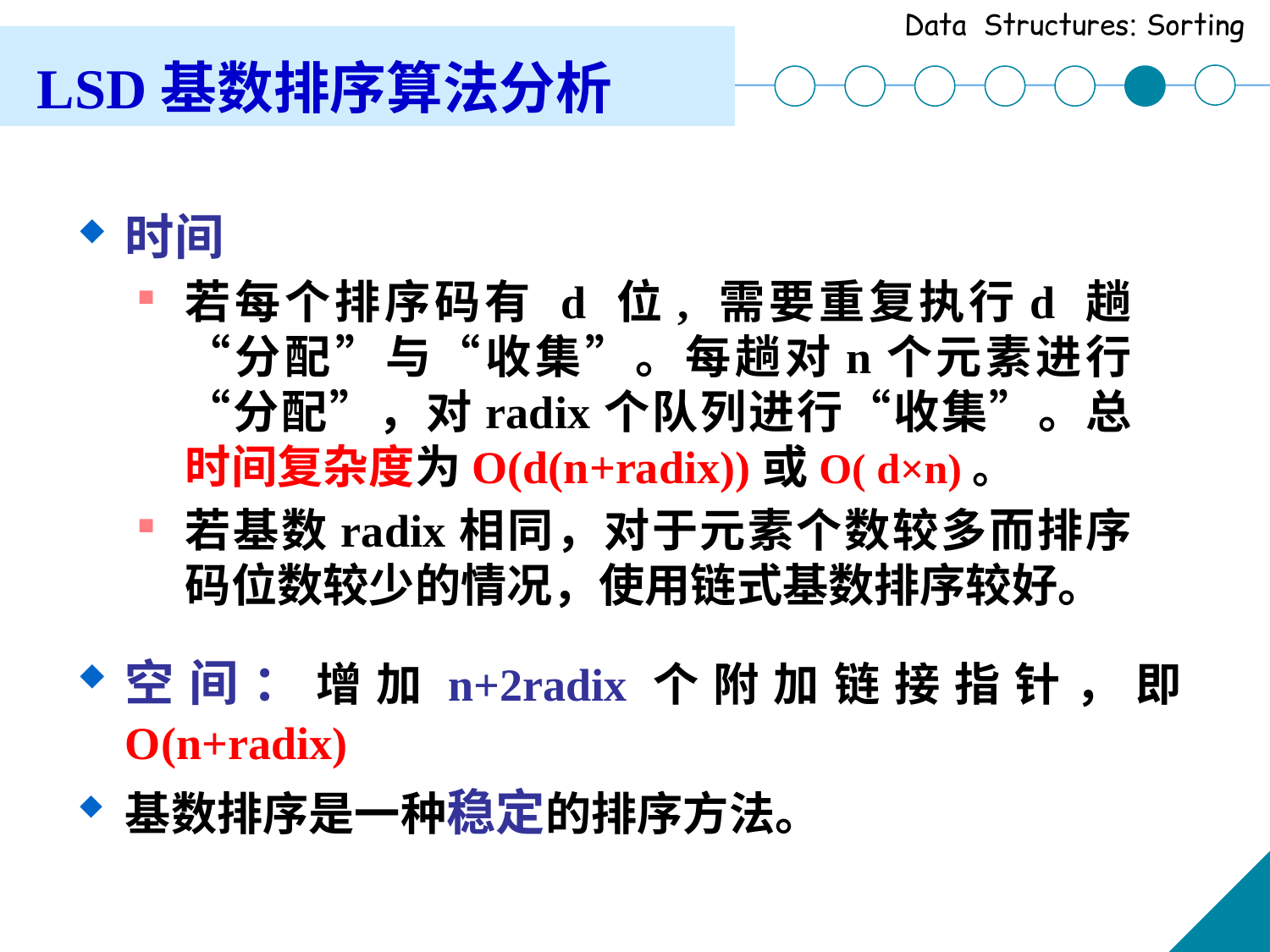

LSD基数排序算法分析

时间
若每个排序码有 d 位, 需要重复执行d 趟“分配”与“收集”。每趟对n个元素进行“分配”，对radix个队列进行“收集”。总时间复杂度为O(d(n+radix))或O( d×n)。
若基数radix相同，对于元素个数较多而排序码位数较少的情况，使用链式基数排序较好。

空间：增加n+2radix个附加链接指针，即O(n+radix)
基数排序是一种稳定的排序方法。